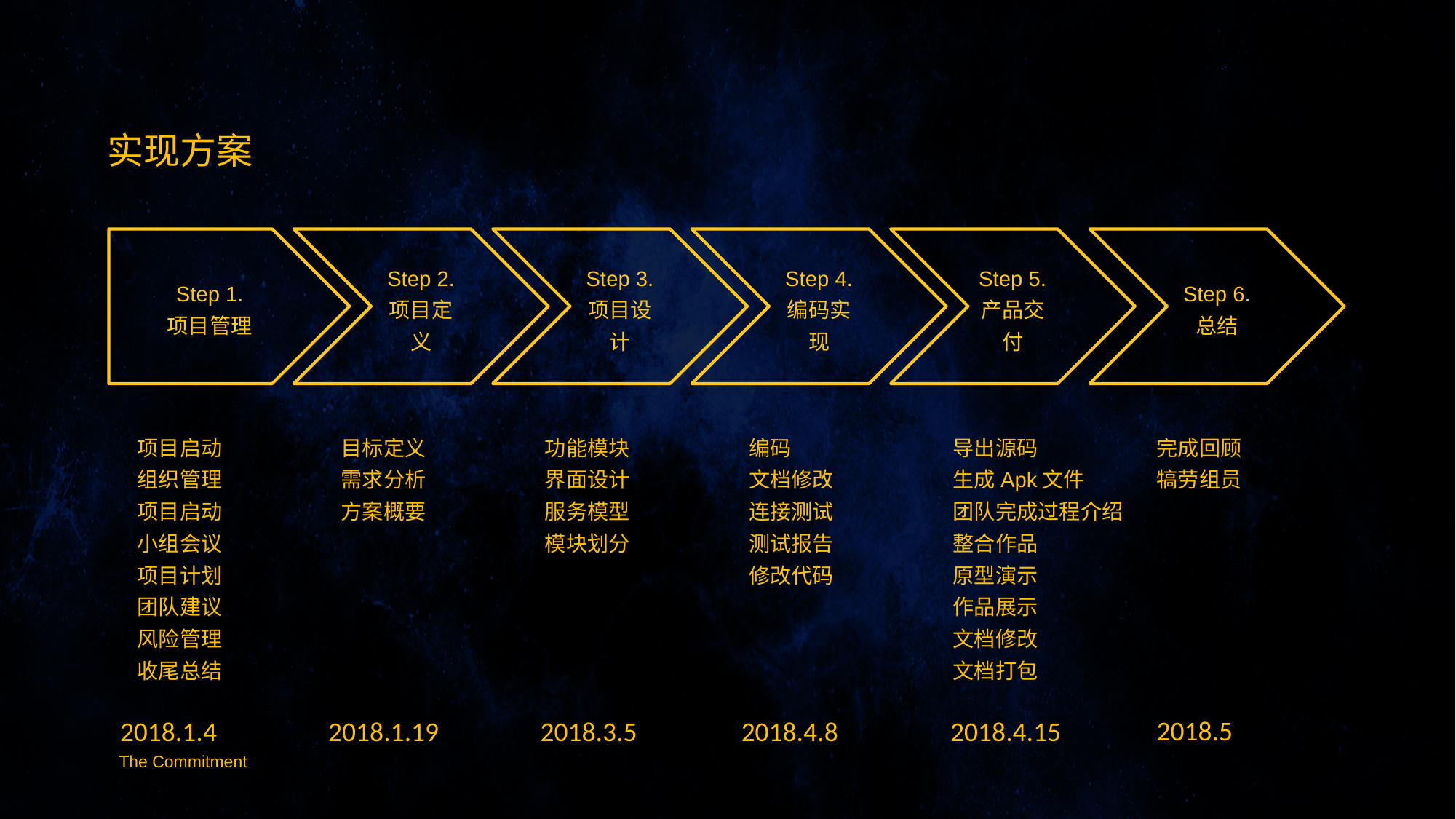

实现方案
Step 1.
项目管理
Step 2.
项目定义
Step 3.
项目设计
Step 4.
编码实现
Step 5.产品交付
Step 6.
总结
项目启动
组织管理
项目启动
小组会议
项目计划
团队建议
风险管理
收尾总结
目标定义
需求分析
方案概要
功能模块
界面设计
服务模型
模块划分
编码
文档修改
连接测试
测试报告
修改代码
导出源码
生成Apk文件
团队完成过程介绍
整合作品
原型演示
作品展示
文档修改
文档打包
完成回顾
犒劳组员

2018.5
2018.1.4
2018.1.19
2018.3.5
2018.4.8
2018.4.15
The Commitment